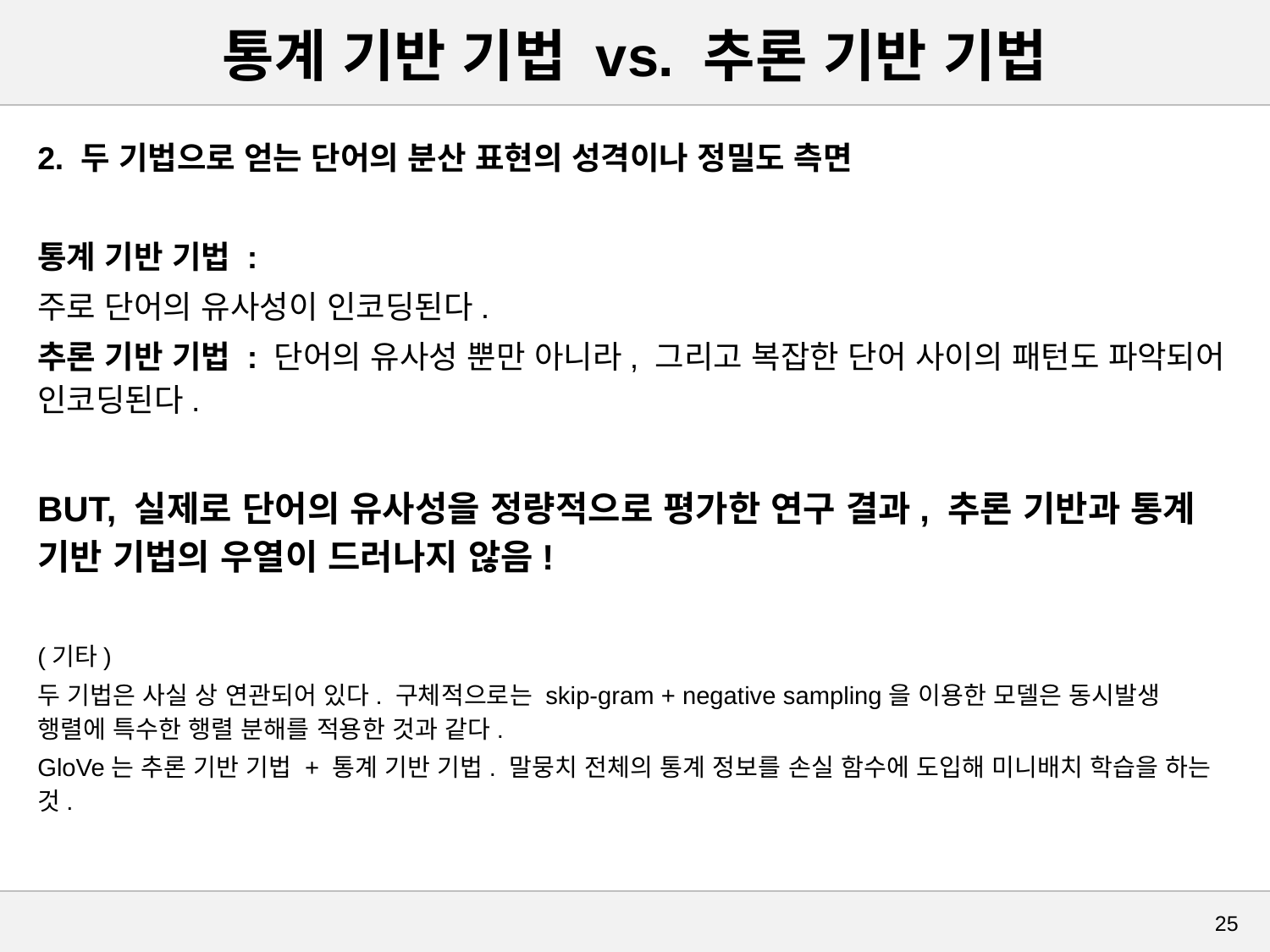

# 통계 기반 기법 vs. 추론 기반 기법
2. 두 기법으로 얻는 단어의 분산 표현의 성격이나 정밀도 측면

통계 기반 기법 :
주로 단어의 유사성이 인코딩된다.
추론 기반 기법 : 단어의 유사성 뿐만 아니라, 그리고 복잡한 단어 사이의 패턴도 파악되어 인코딩된다.

BUT, 실제로 단어의 유사성을 정량적으로 평가한 연구 결과, 추론 기반과 통계 기반 기법의 우열이 드러나지 않음!

(기타)
두 기법은 사실 상 연관되어 있다. 구체적으로는 skip-gram + negative sampling을 이용한 모델은 동시발생 행렬에 특수한 행렬 분해를 적용한 것과 같다.
GloVe는 추론 기반 기법 + 통계 기반 기법. 말뭉치 전체의 통계 정보를 손실 함수에 도입해 미니배치 학습을 하는 것.

25